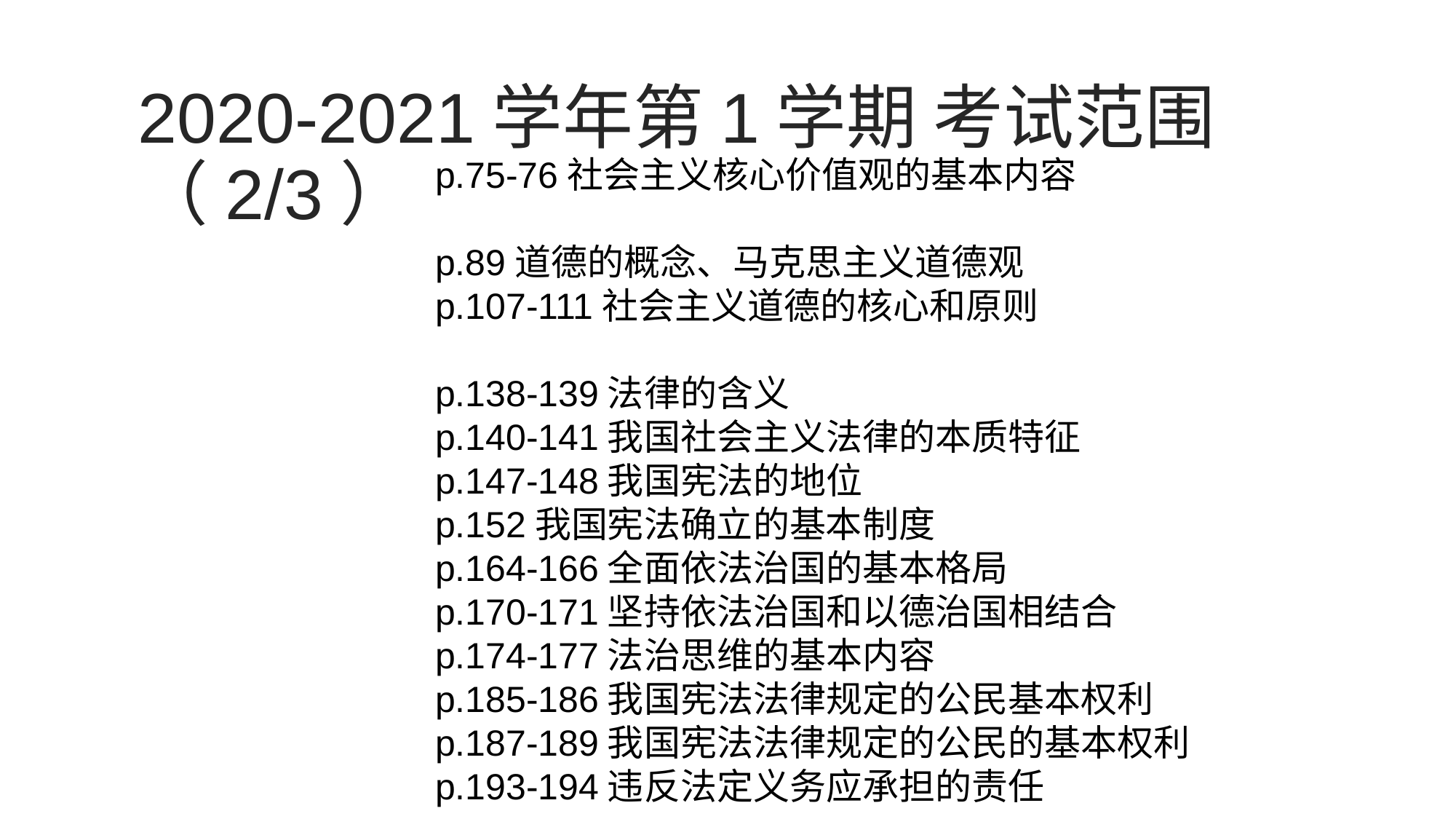

2020-2021学年第1学期 考试范围（2/3）
p.75-76社会主义核心价值观的基本内容

p.89道德的概念、马克思主义道德观
p.107-111社会主义道德的核心和原则

p.138-139法律的含义
p.140-141我国社会主义法律的本质特征
p.147-148我国宪法的地位
p.152我国宪法确立的基本制度
p.164-166全面依法治国的基本格局
p.170-171坚持依法治国和以德治国相结合
p.174-177法治思维的基本内容
p.185-186我国宪法法律规定的公民基本权利
p.187-189我国宪法法律规定的公民的基本权利
p.193-194违反法定义务应承担的责任